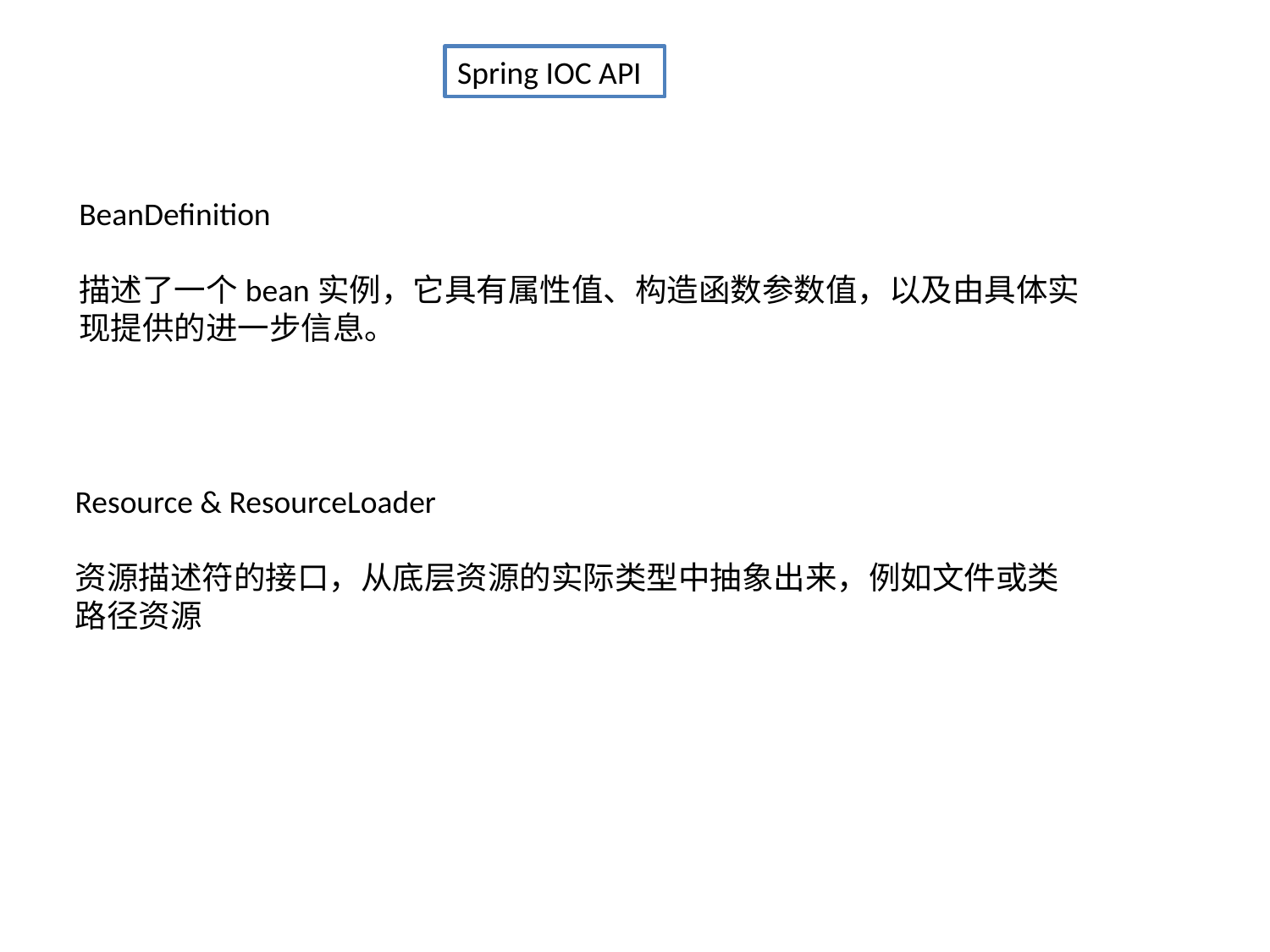

Spring IOC API
BeanDefinition

描述了一个bean实例，它具有属性值、构造函数参数值，以及由具体实现提供的进一步信息。

Resource & ResourceLoader

资源描述符的接口，从底层资源的实际类型中抽象出来，例如文件或类路径资源